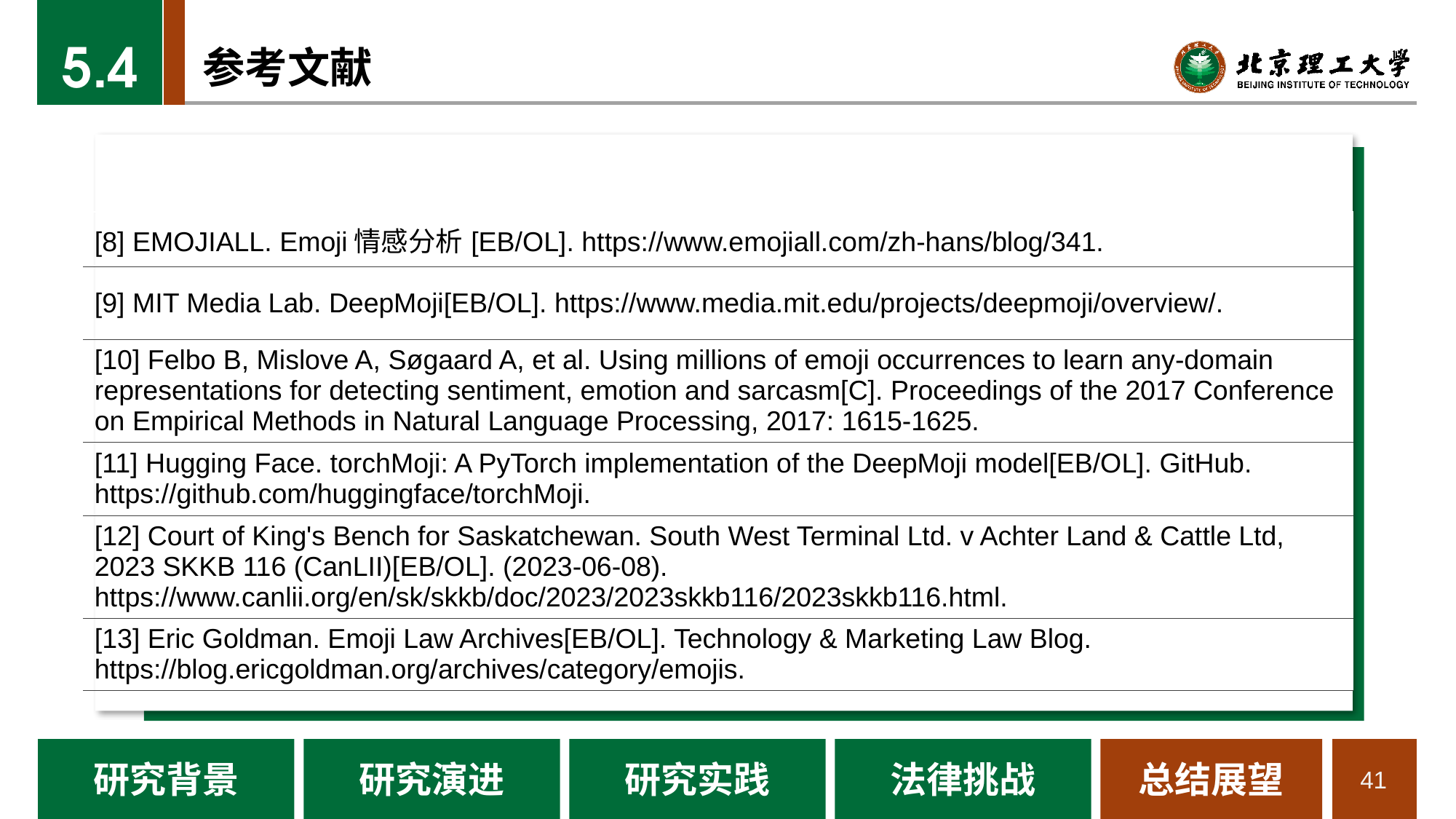

5.4
# 参考文献

| [8] EMOJIALL. Emoji情感分析[EB/OL]. https://www.emojiall.com/zh-hans/blog/341. |
| --- |
| [9] MIT Media Lab. DeepMoji[EB/OL]. https://www.media.mit.edu/projects/deepmoji/overview/. |
| [10] Felbo B, Mislove A, Søgaard A, et al. Using millions of emoji occurrences to learn any-domain representations for detecting sentiment, emotion and sarcasm[C]. Proceedings of the 2017 Conference on Empirical Methods in Natural Language Processing, 2017: 1615-1625. |
| [11] Hugging Face. torchMoji: A PyTorch implementation of the DeepMoji model[EB/OL]. GitHub. https://github.com/huggingface/torchMoji. |
| [12] Court of King's Bench for Saskatchewan. South West Terminal Ltd. v Achter Land & Cattle Ltd, 2023 SKKB 116 (CanLII)[EB/OL]. (2023-06-08). https://www.canlii.org/en/sk/skkb/doc/2023/2023skkb116/2023skkb116.html. |
| [13] Eric Goldman. Emoji Law Archives[EB/OL]. Technology & Marketing Law Blog. https://blog.ericgoldman.org/archives/category/emojis. |